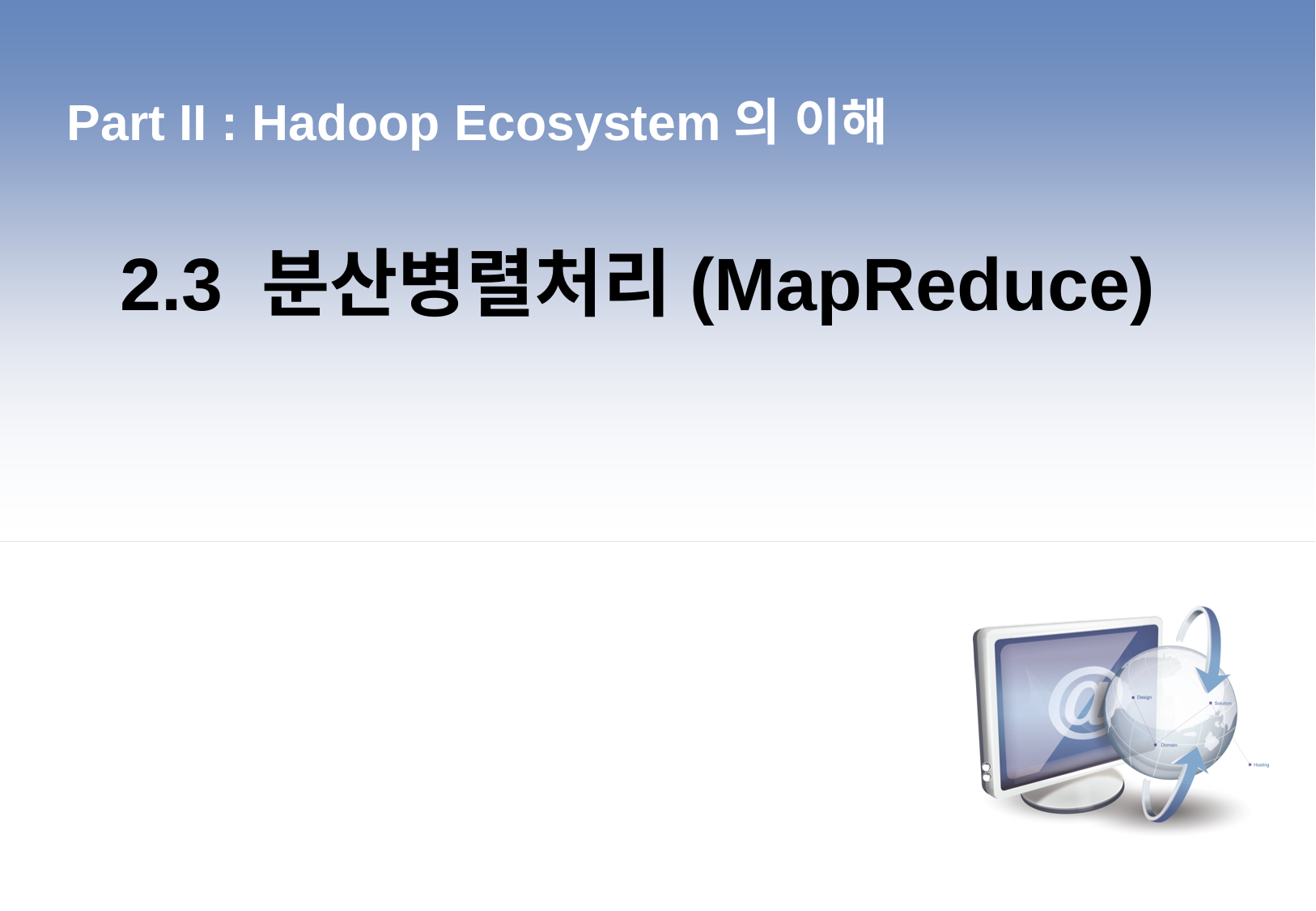

Part II : Hadoop Ecosystem의 이해
2.3 분산병렬처리(MapReduce)